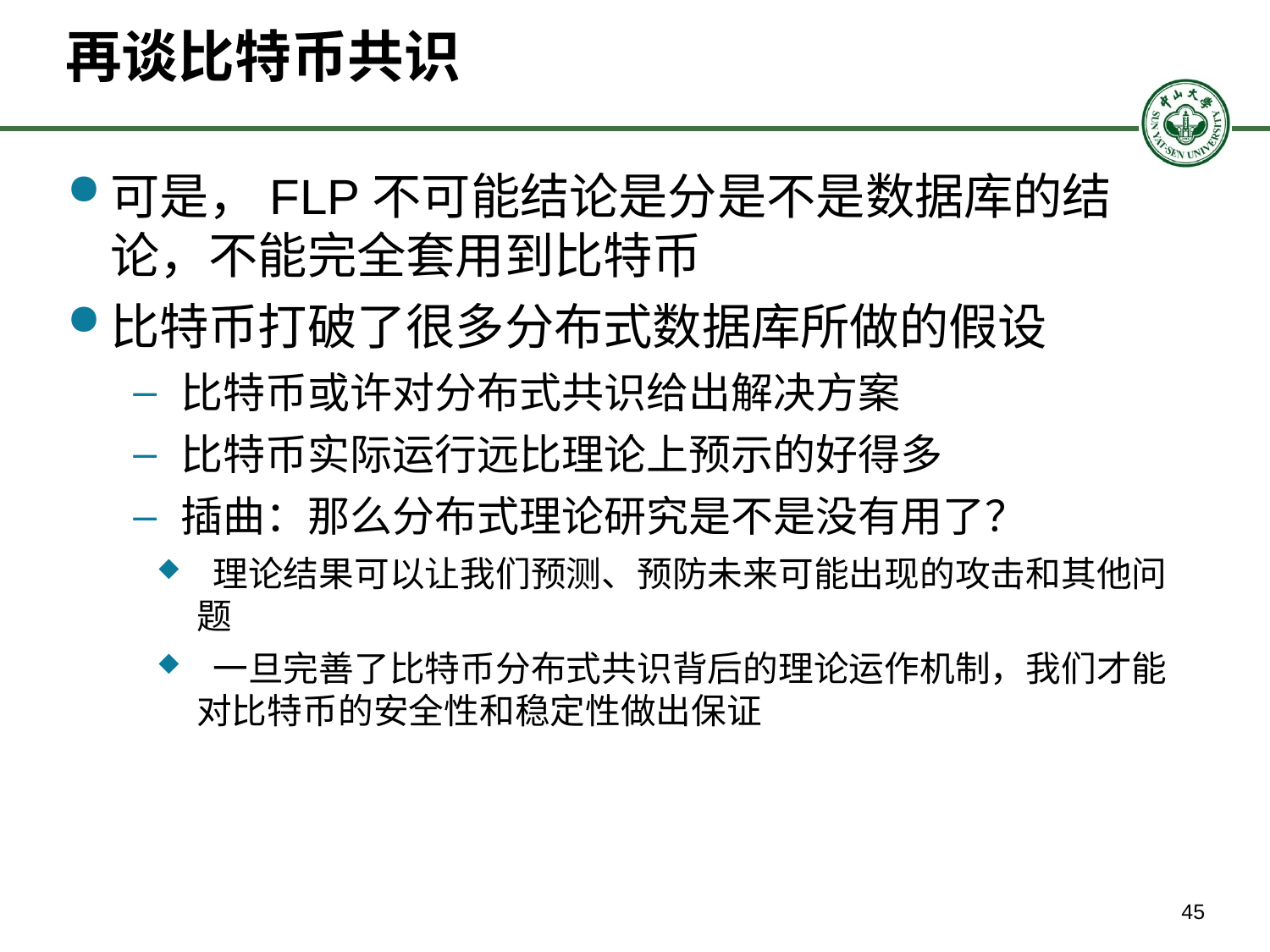

# 再谈比特币共识
可是，FLP不可能结论是分是不是数据库的结论，不能完全套用到比特币
比特币打破了很多分布式数据库所做的假设
比特币或许对分布式共识给出解决方案
比特币实际运行远比理论上预示的好得多
插曲：那么分布式理论研究是不是没有用了？
 理论结果可以让我们预测、预防未来可能出现的攻击和其他问题
 一旦完善了比特币分布式共识背后的理论运作机制，我们才能对比特币的安全性和稳定性做出保证